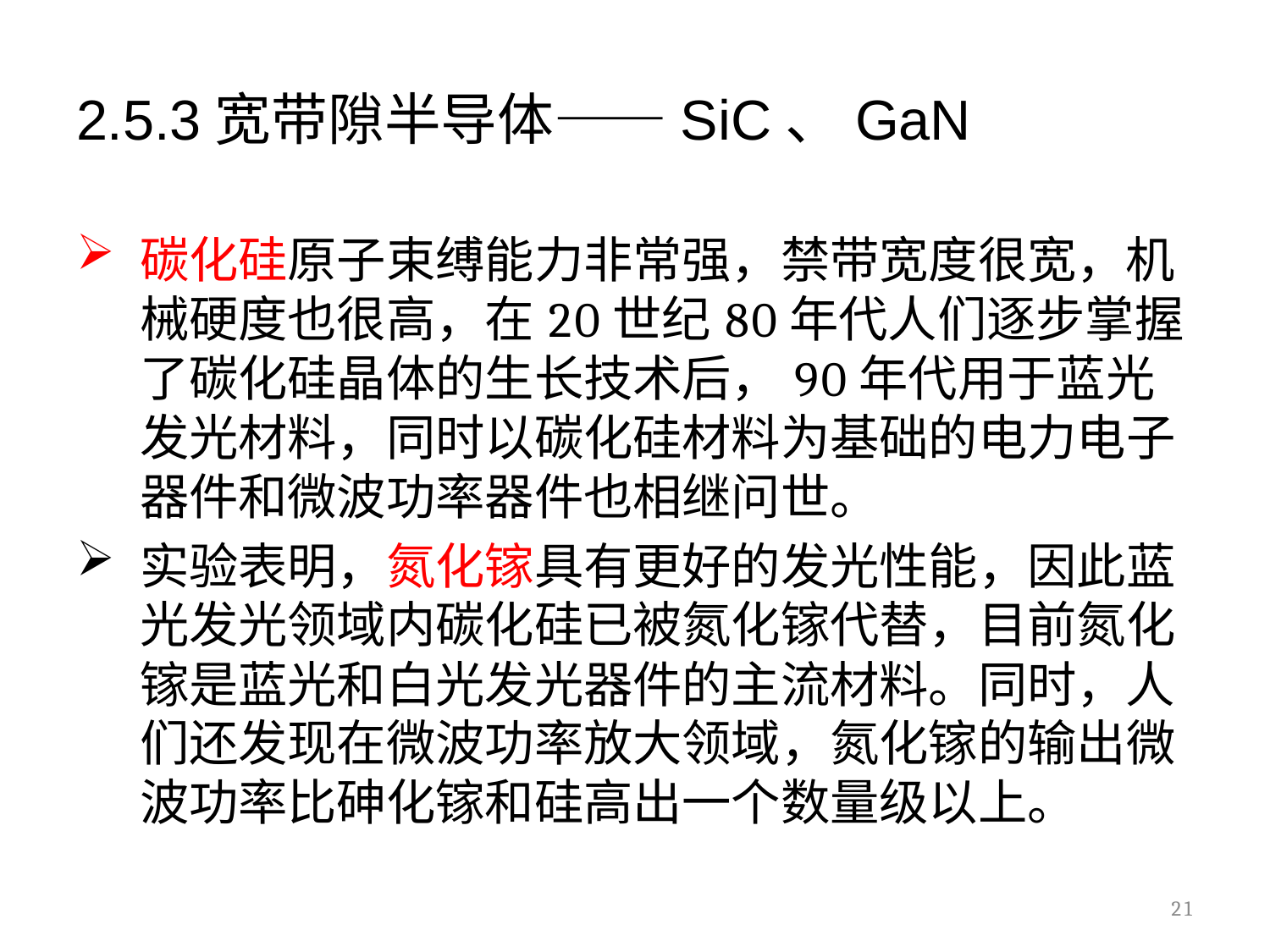

# 2.5.3宽带隙半导体——SiC、GaN
碳化硅原子束缚能力非常强，禁带宽度很宽，机械硬度也很高，在20世纪80年代人们逐步掌握了碳化硅晶体的生长技术后，90年代用于蓝光发光材料，同时以碳化硅材料为基础的电力电子器件和微波功率器件也相继问世。
实验表明，氮化镓具有更好的发光性能，因此蓝光发光领域内碳化硅已被氮化镓代替，目前氮化镓是蓝光和白光发光器件的主流材料。同时，人们还发现在微波功率放大领域，氮化镓的输出微波功率比砷化镓和硅高出一个数量级以上。
21